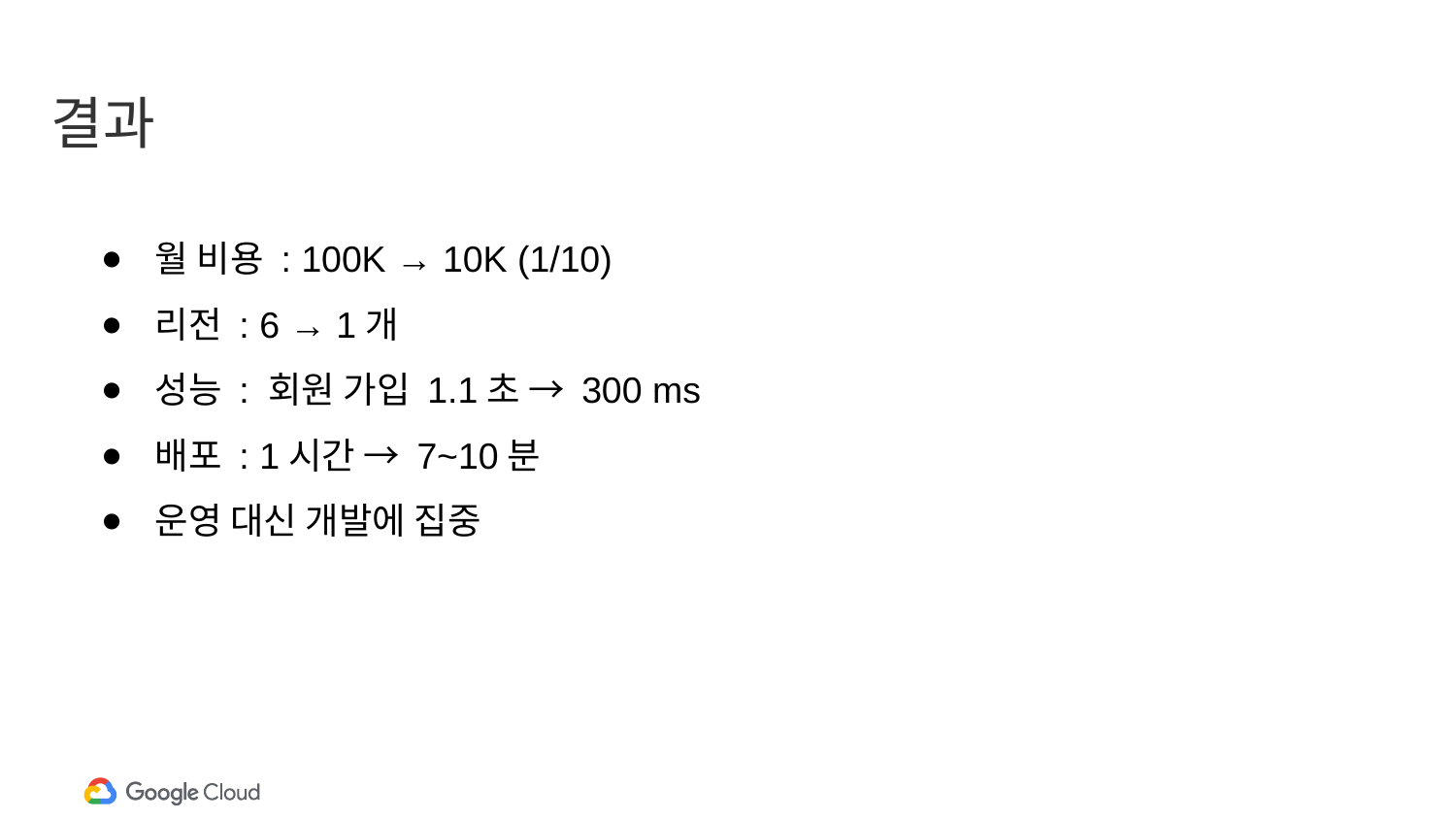

결과
월 비용 : 100K → 10K (1/10)
리전 : 6 → 1개
성능 : 회원 가입 1.1초 → 300 ms
배포 : 1시간 → 7~10분
운영 대신 개발에 집중